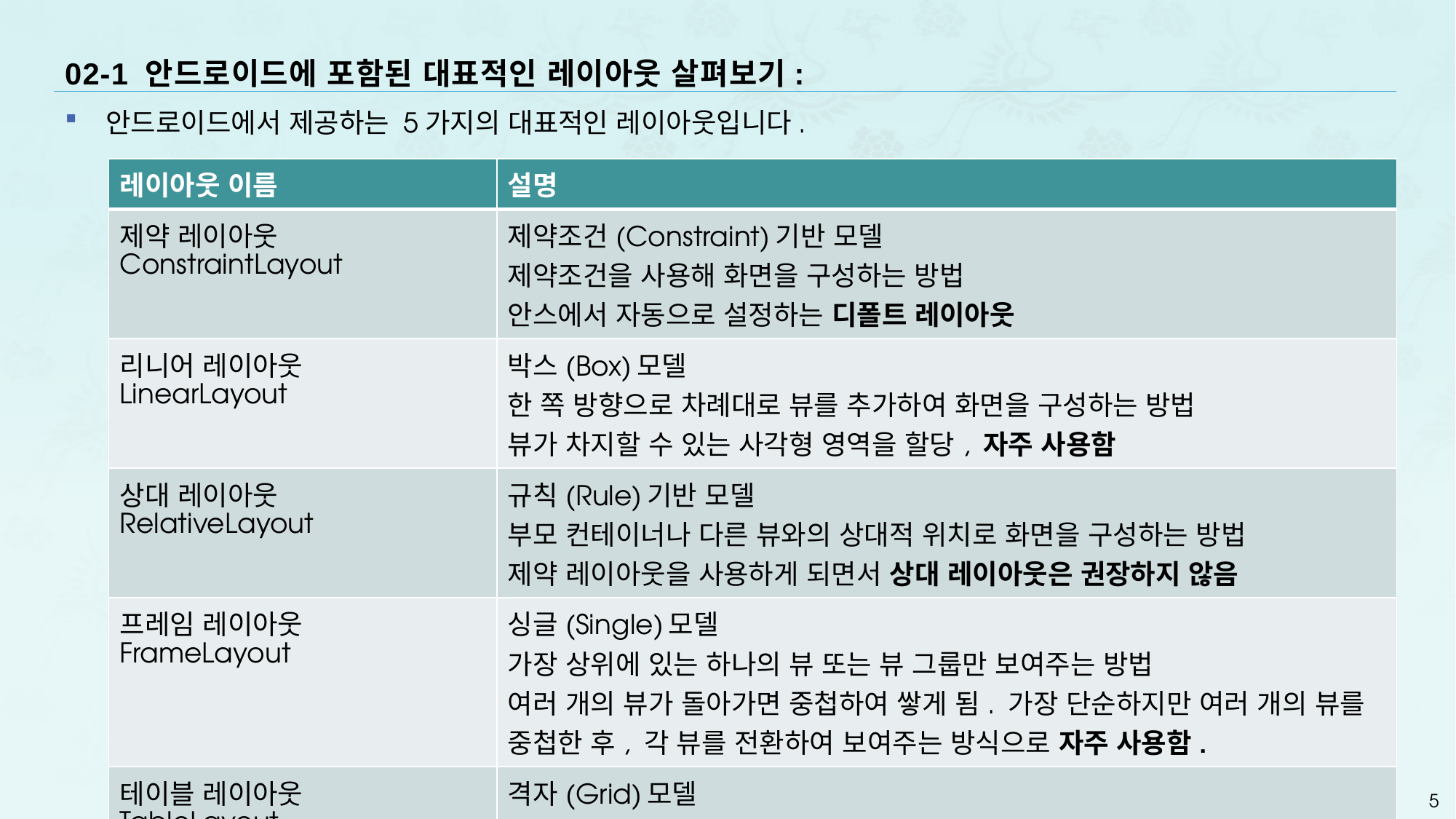

# 02-1 안드로이드에 포함된 대표적인 레이아웃 살펴보기:
안드로이드에서 제공하는 5가지의 대표적인 레이아웃입니다.
| 레이아웃 이름 | 설명 |
| --- | --- |
| 제약 레이아웃 ConstraintLayout | 제약조건(Constraint)기반 모델 제약조건을 사용해 화면을 구성하는 방법 안스에서 자동으로 설정하는 디폴트 레이아웃 |
| 리니어 레이아웃 LinearLayout | 박스(Box)모델 한 쪽 방향으로 차례대로 뷰를 추가하여 화면을 구성하는 방법 뷰가 차지할 수 있는 사각형 영역을 할당, 자주 사용함 |
| 상대 레이아웃 RelativeLayout | 규칙(Rule)기반 모델 부모 컨테이너나 다른 뷰와의 상대적 위치로 화면을 구성하는 방법 제약 레이아웃을 사용하게 되면서 상대 레이아웃은 권장하지 않음 |
| 프레임 레이아웃 FrameLayout | 싱글(Single)모델 가장 상위에 있는 하나의 뷰 또는 뷰 그룹만 보여주는 방법 여러 개의 뷰가 돌아가면 중첩하여 쌓게 됨. 가장 단순하지만 여러 개의 뷰를 중첩한 후, 각 뷰를 전환하여 보여주는 방식으로 자주 사용함. |
| 테이블 레이아웃 TableLayout | 격자(Grid)모델 격자 모양의 배열을 사용하여 화면을 구성하는 방법 HTML에서 많이 사용하는 정렬 방식과 유사하지만 많이 사용하지 않음. |
5